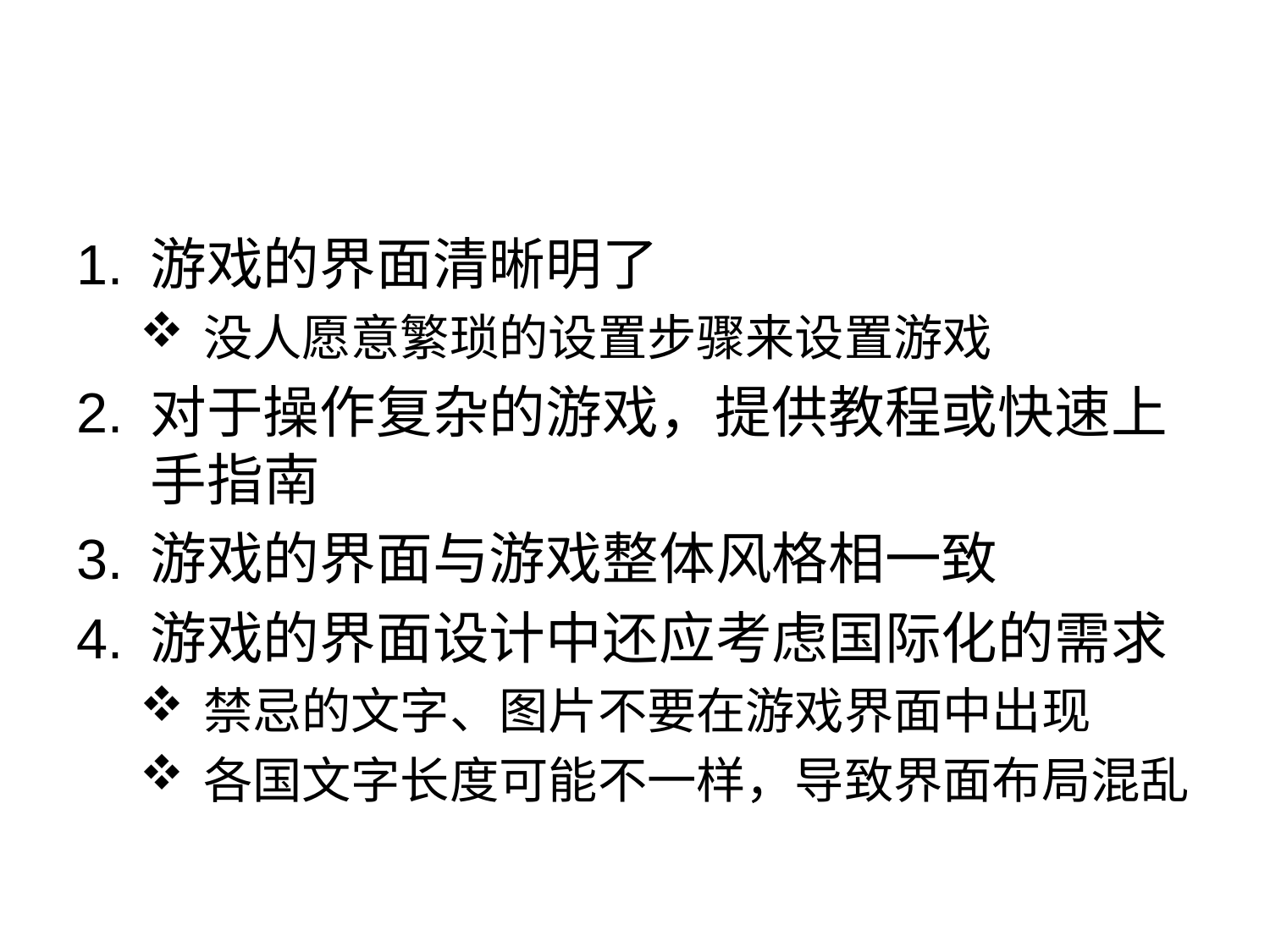

#
游戏的界面清晰明了
没人愿意繁琐的设置步骤来设置游戏
对于操作复杂的游戏，提供教程或快速上手指南
游戏的界面与游戏整体风格相一致
游戏的界面设计中还应考虑国际化的需求
禁忌的文字、图片不要在游戏界面中出现
各国文字长度可能不一样，导致界面布局混乱